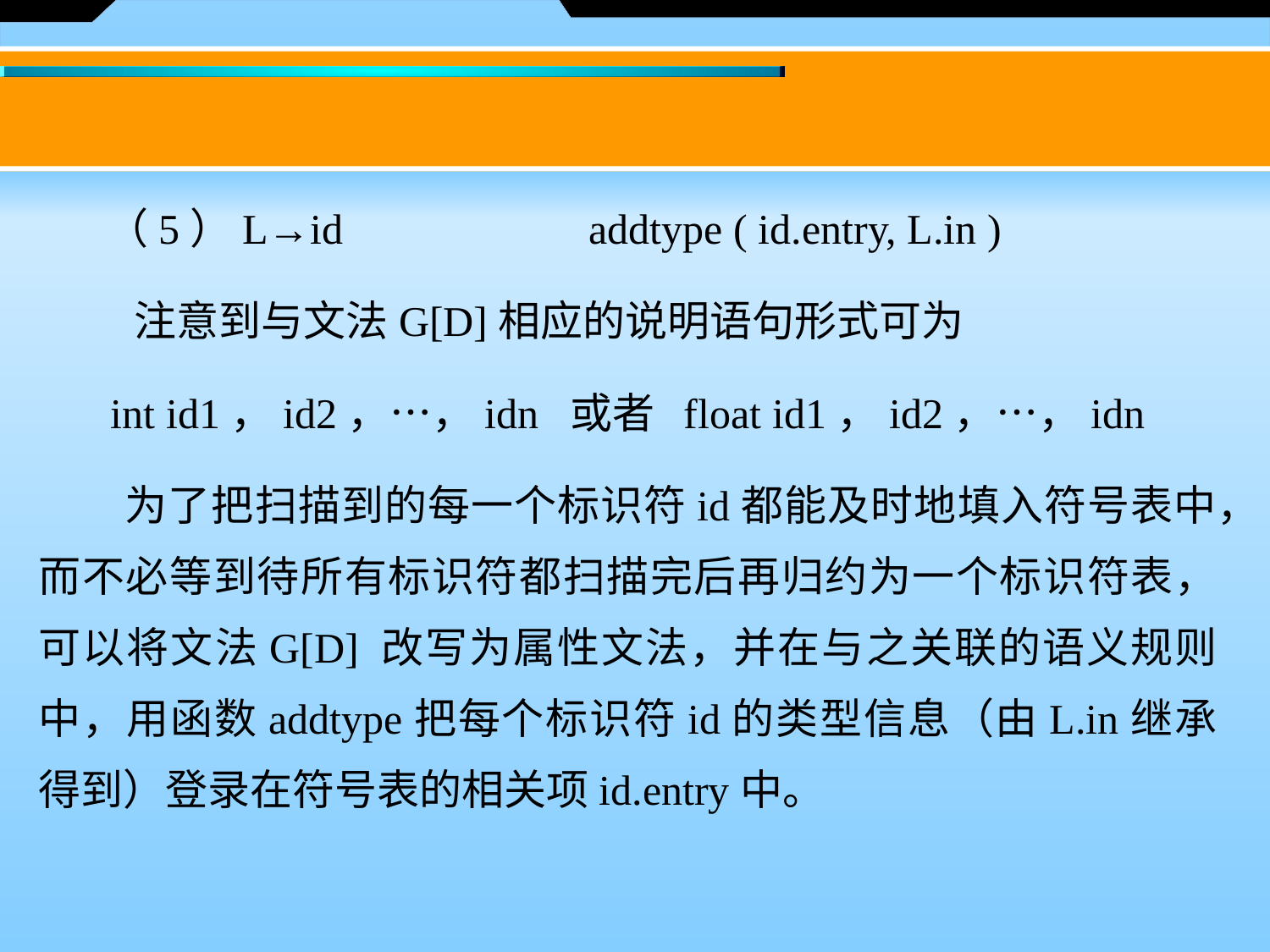

（5）L→id		    addtype ( id.entry, L.in )
         注意到与文法G[D]相应的说明语句形式可为
int id1，id2，…，idn  或者  float id1，id2，…，idn
　　为了把扫描到的每一个标识符id都能及时地填入符号表中，而不必等到待所有标识符都扫描完后再归约为一个标识符表，可以将文法G[D] 改写为属性文法，并在与之关联的语义规则中，用函数addtype把每个标识符id的类型信息（由L.in继承得到）登录在符号表的相关项id.entry中。